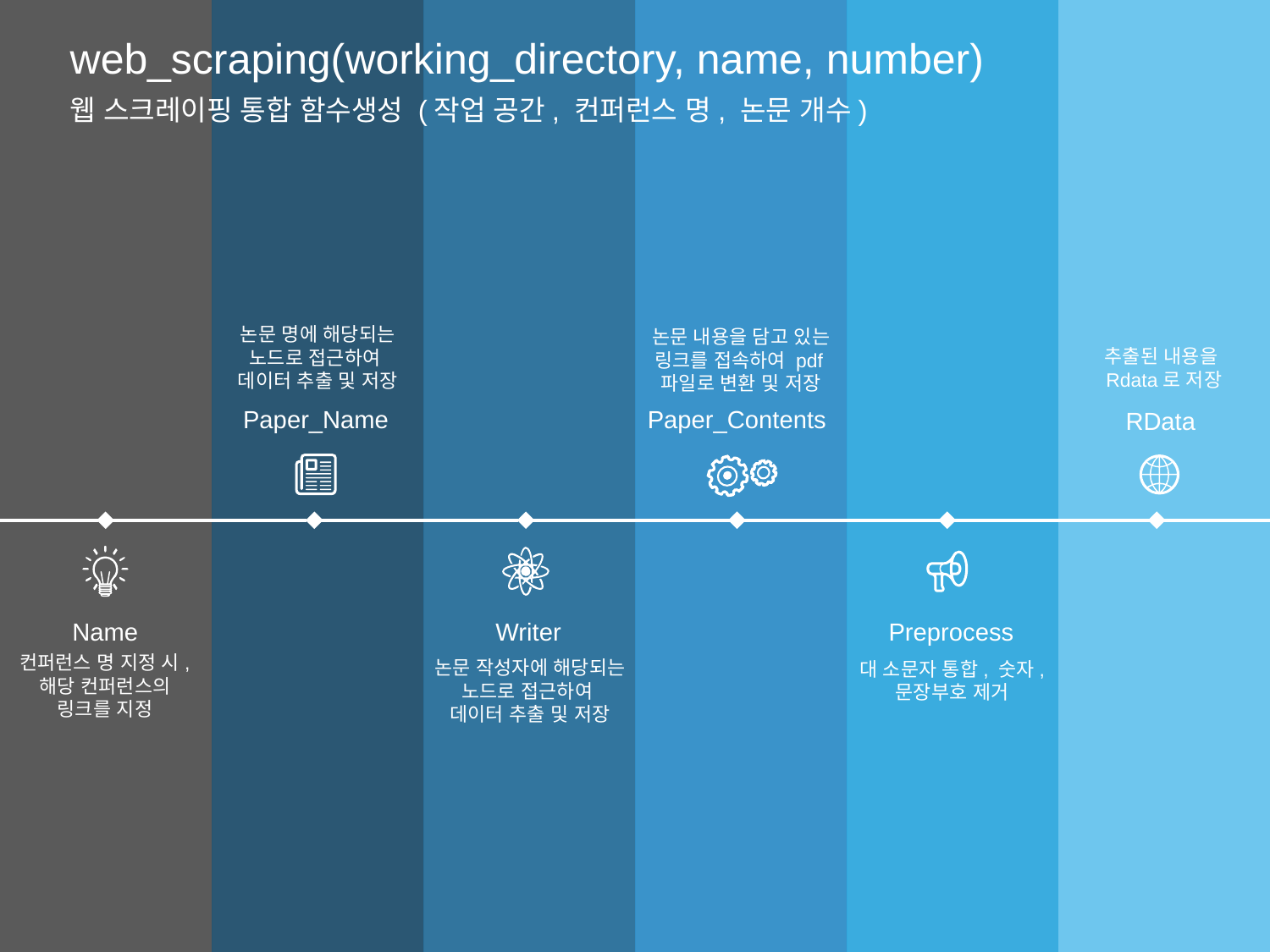

web_scraping(working_directory, name, number)
웹 스크레이핑 통합 함수생성 (작업 공간, 컨퍼런스 명, 논문 개수)
논문 명에 해당되는 노드로 접근하여
데이터 추출 및 저장
논문 내용을 담고 있는 링크를 접속하여 pdf파일로 변환 및 저장
추출된 내용을
Rdata로 저장
Paper_Name
Paper_Contents
RData

Name
Writer
Preprocess
컨퍼런스 명 지정 시, 해당 컨퍼런스의 링크를 지정
논문 작성자에 해당되는 노드로 접근하여
데이터 추출 및 저장
대 소문자 통합, 숫자, 문장부호 제거